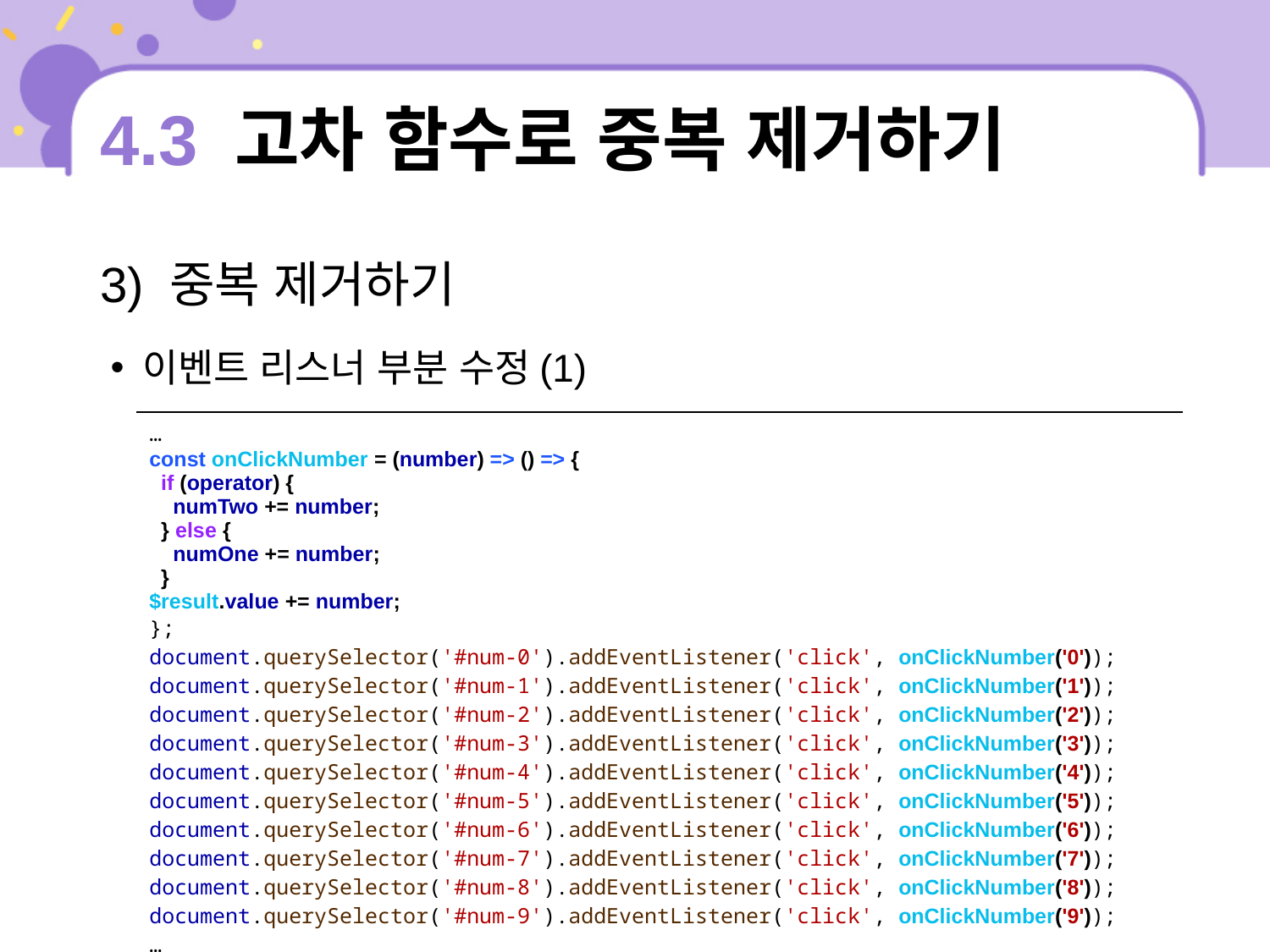

# 4.3 고차 함수로 중복 제거하기
3) 중복 제거하기
이벤트 리스너 부분 수정(1)

| … const onClickNumber = (number) => () => { if (operator) { numTwo += number; } else { numOne += number; } $result.value += number; }; document.querySelector('#num-0').addEventListener('click', onClickNumber('0')); document.querySelector('#num-1').addEventListener('click', onClickNumber('1')); document.querySelector('#num-2').addEventListener('click', onClickNumber('2')); document.querySelector('#num-3').addEventListener('click', onClickNumber('3')); document.querySelector('#num-4').addEventListener('click', onClickNumber('4')); document.querySelector('#num-5').addEventListener('click', onClickNumber('5')); document.querySelector('#num-6').addEventListener('click', onClickNumber('6')); document.querySelector('#num-7').addEventListener('click', onClickNumber('7')); document.querySelector('#num-8').addEventListener('click', onClickNumber('8')); document.querySelector('#num-9').addEventListener('click', onClickNumber('9')); … |
| --- |